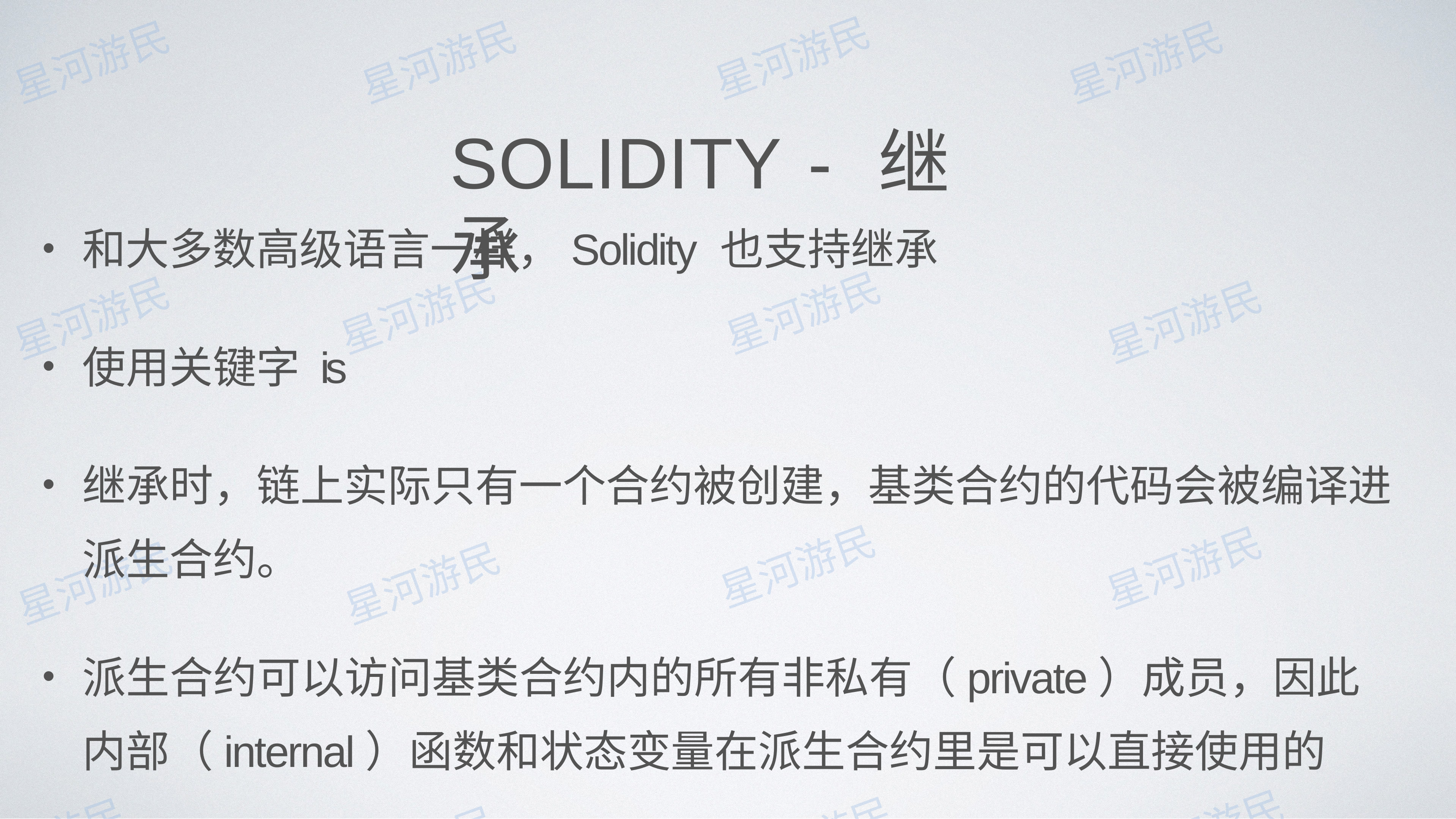

# SOLIDITY - 继承
和⼤多数⾼级语⾔⼀样，Solidity 也⽀持继承
使⽤关键字 is
继承时，链上实际只有⼀个合约被创建，基类合约的代码会被编译进派⽣合约。
派⽣合约可以访问基类合约内的所有⾮私有（private）成员，因此内部（internal）函数和状态变量在派⽣合约⾥是可以直接使⽤的